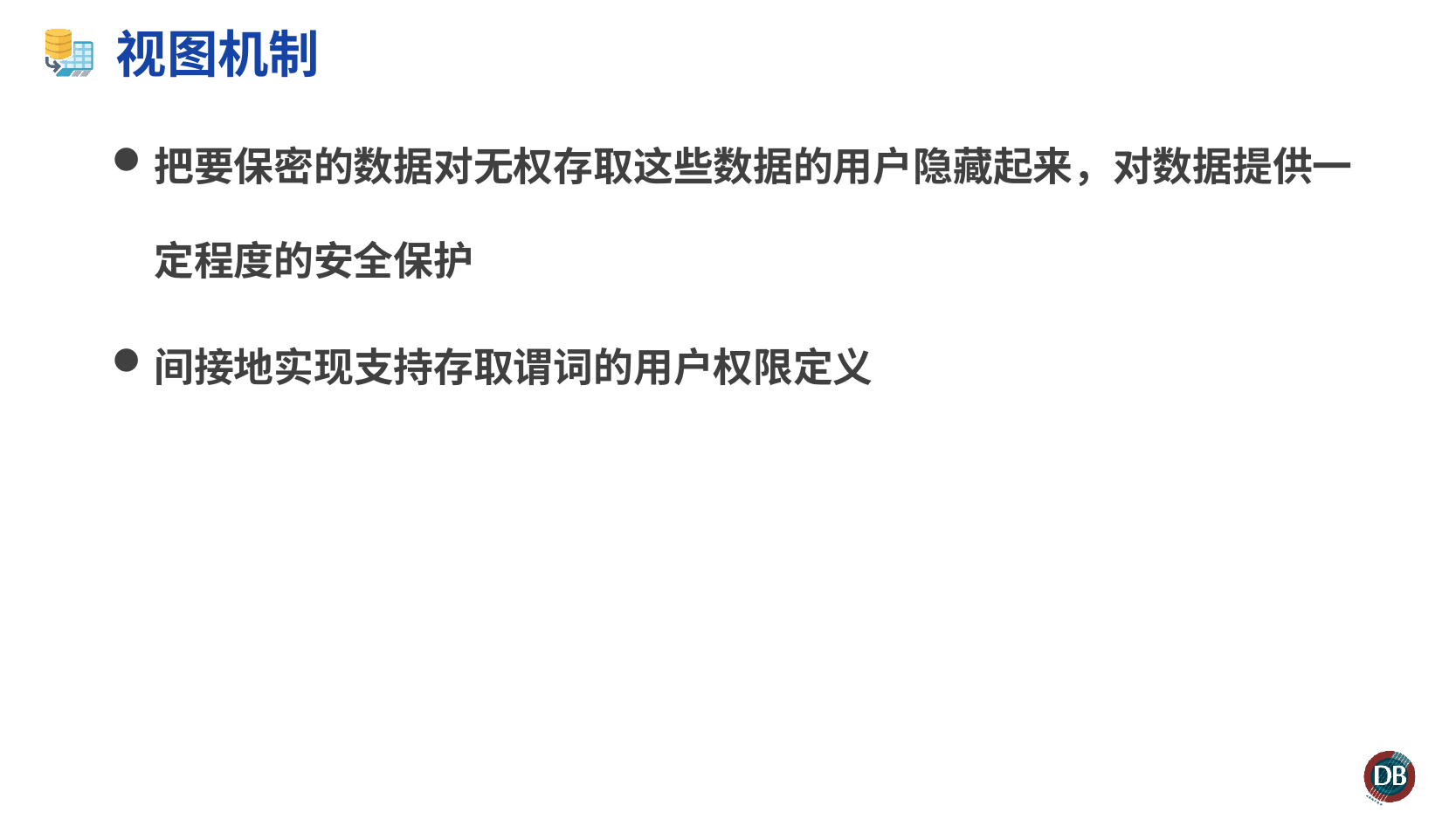

# 视图机制
把要保密的数据对无权存取这些数据的用户隐藏起来，对数据提供一定程度的安全保护
间接地实现支持存取谓词的用户权限定义